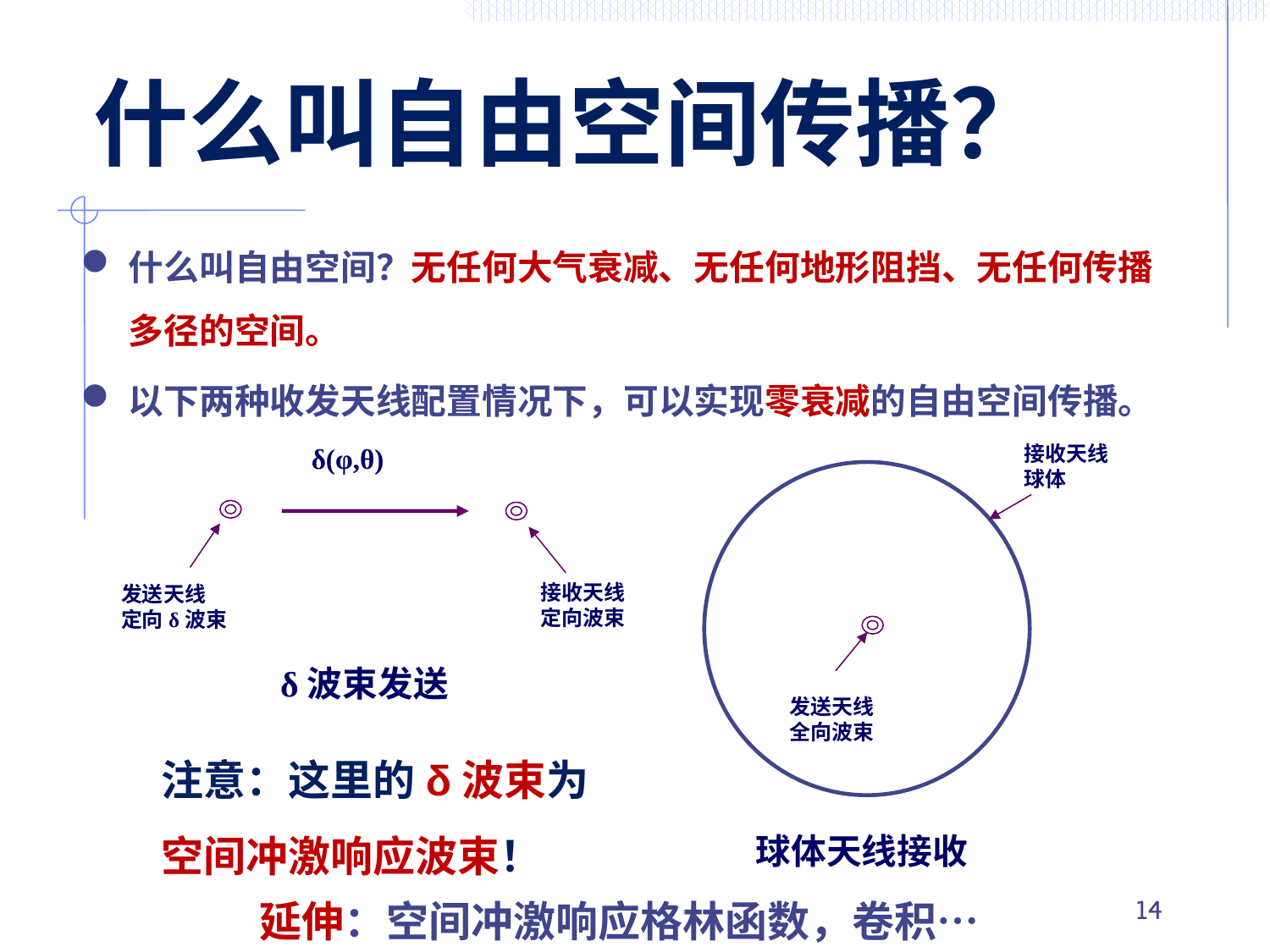

# 什么叫自由空间传播？
什么叫自由空间？无任何大气衰减、无任何地形阻挡、无任何传播多径的空间。
以下两种收发天线配置情况下，可以实现零衰减的自由空间传播。
接收天线
球体

发送天线
全向波束
球体天线接收
δ(φ,θ)

接收天线
定向波束
发送天线
定向δ波束
δ波束发送
注意：这里的δ波束为
空间冲激响应波束！
14
延伸：空间冲激响应格林函数，卷积…